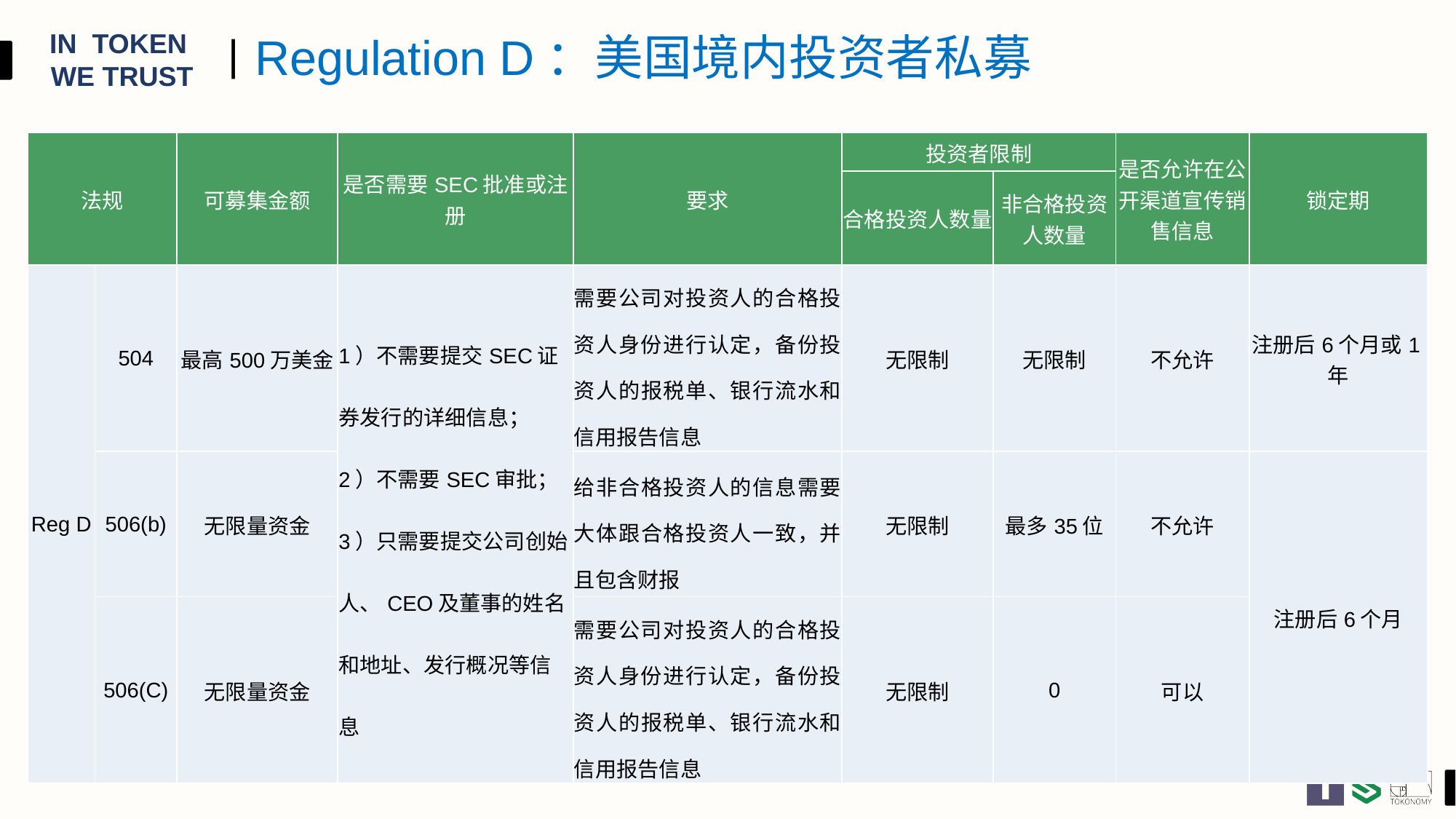

# Regulation D：美国境内投资者私募
| 法规 |  | 可募集金额 | 是否需要SEC批准或注册 | 要求 | 投资者限制 |  | 是否允许在公开渠道宣传销售信息 | 锁定期 |
| --- | --- | --- | --- | --- | --- | --- | --- | --- |
|  |  |  |  |  | 合格投资人数量 | 非合格投资人数量 |  |  |
| Reg D | 504 | 最高500万美金 | 1）不需要提交SEC证券发行的详细信息； 2）不需要SEC审批； 3）只需要提交公司创始人、CEO及董事的姓名和地址、发行概况等信息 | 需要公司对投资人的合格投资人身份进行认定，备份投资人的报税单、银行流水和信用报告信息 | 无限制 | 无限制 | 不允许 | 注册后6个月或1年 |
|  | 506(b) | 无限量资金 |  | 给非合格投资人的信息需要大体跟合格投资人一致，并且包含财报 | 无限制 | 最多35位 | 不允许 | 注册后6个月 |
|  | 506(C) | 无限量资金 |  | 需要公司对投资人的合格投资人身份进行认定，备份投资人的报税单、银行流水和信用报告信息 | 无限制 | 0 | 可以 |  |